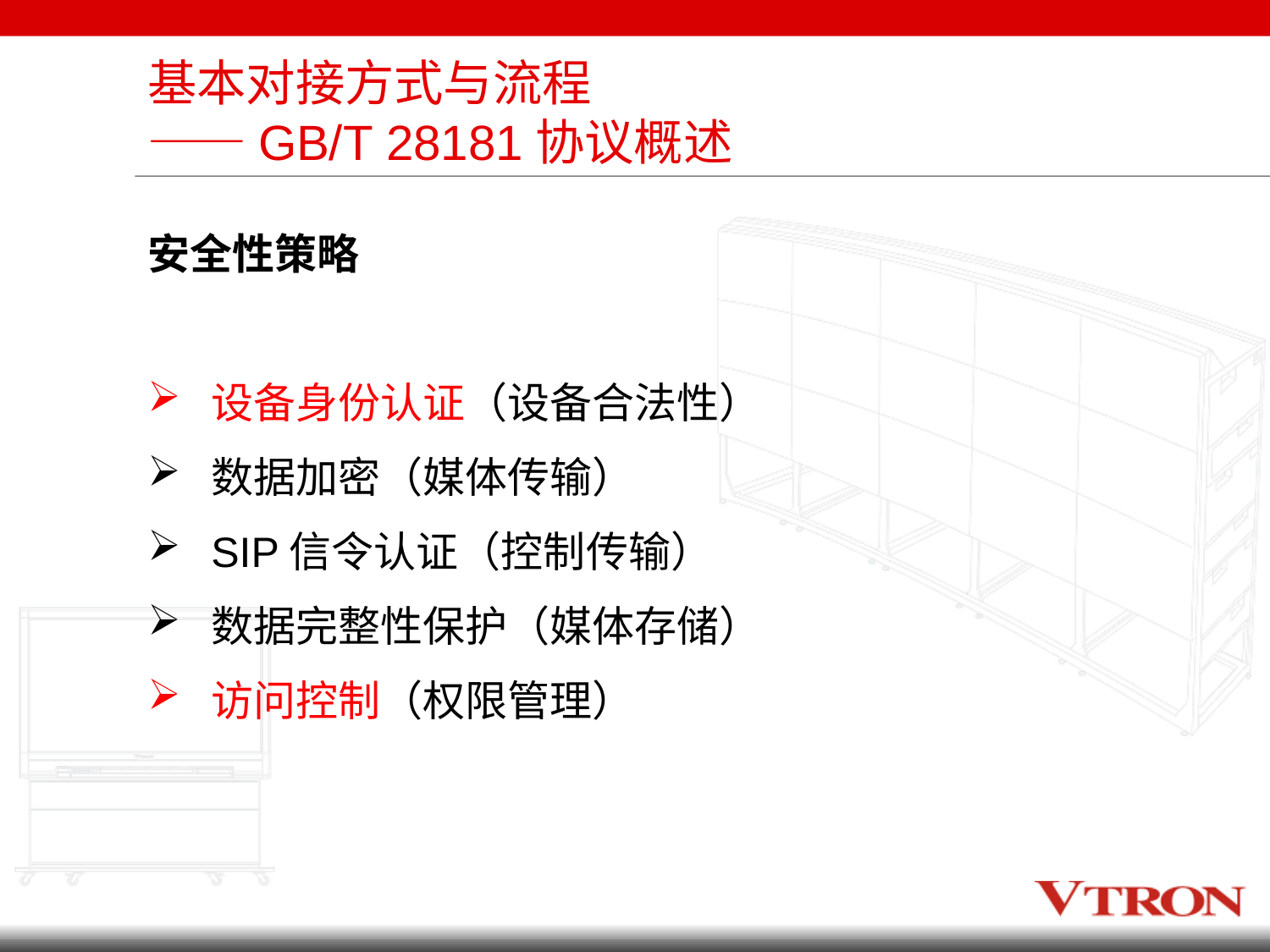

# 基本对接方式与流程 ——GB/T 28181协议概述
安全性策略

设备身份认证（设备合法性）
数据加密（媒体传输）
SIP信令认证（控制传输）
数据完整性保护（媒体存储）
访问控制（权限管理）